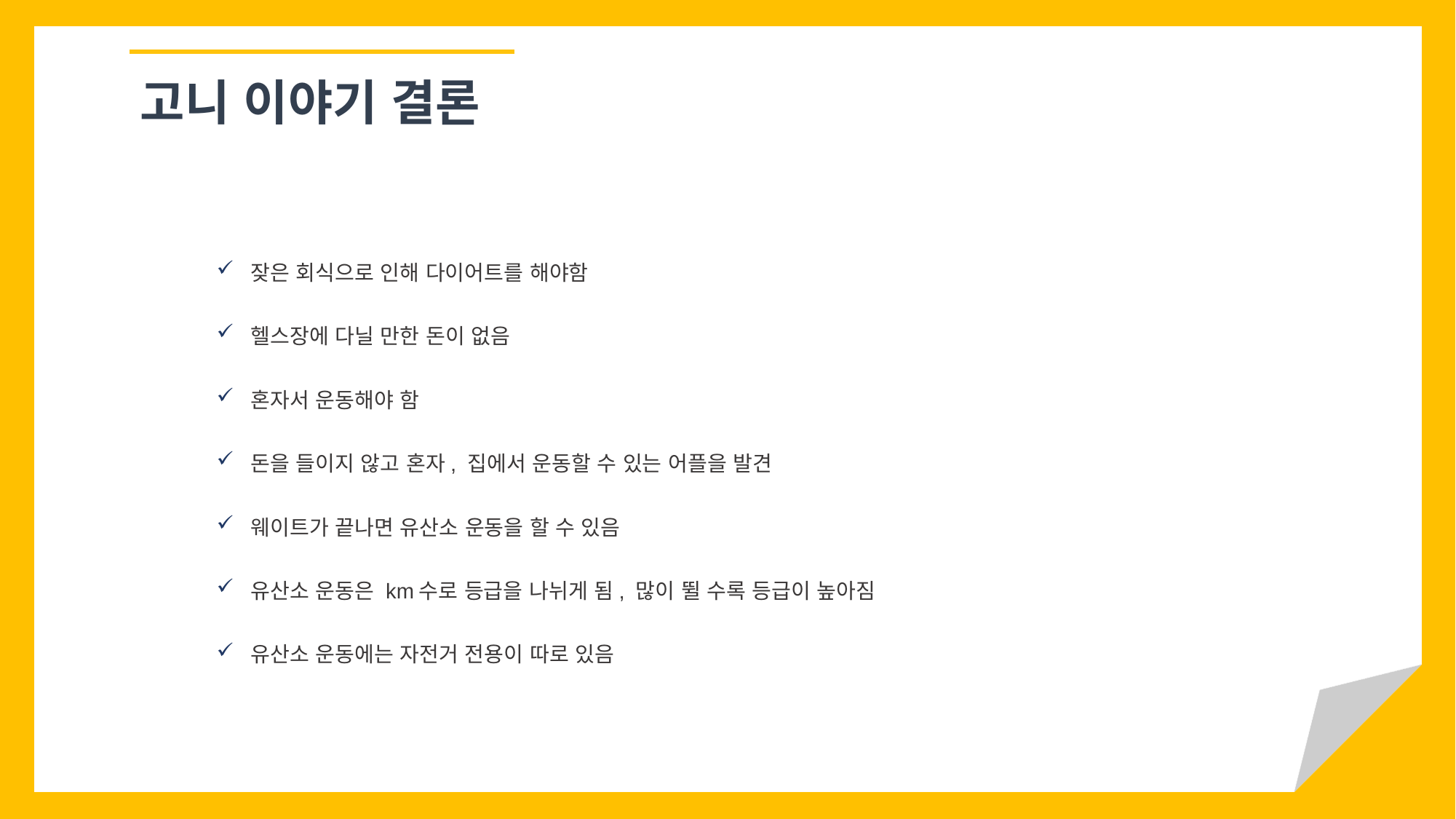

고니 이야기 결론
잦은 회식으로 인해 다이어트를 해야함
헬스장에 다닐 만한 돈이 없음
혼자서 운동해야 함
돈을 들이지 않고 혼자, 집에서 운동할 수 있는 어플을 발견
웨이트가 끝나면 유산소 운동을 할 수 있음
유산소 운동은 km수로 등급을 나뉘게 됨, 많이 뛸 수록 등급이 높아짐
유산소 운동에는 자전거 전용이 따로 있음